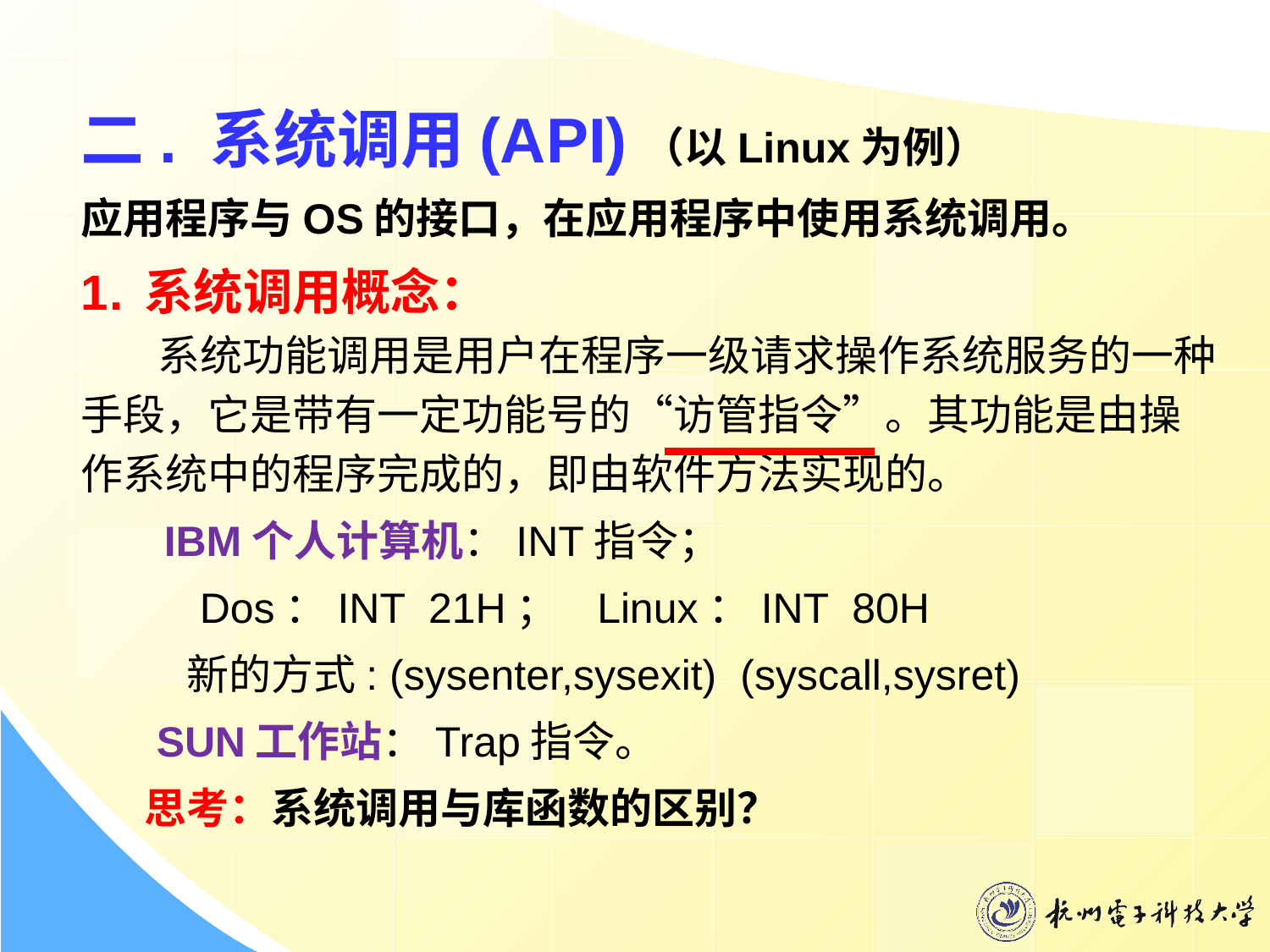

二. 系统调用(API)（以Linux为例）
应用程序与OS的接口，在应用程序中使用系统调用。
系统调用概念：
       系统功能调用是用户在程序一级请求操作系统服务的一种
手段，它是带有一定功能号的“访管指令”。其功能是由操
作系统中的程序完成的，即由软件方法实现的。
       IBM个人计算机：INT指令；
          Dos：INT  21H；   Linux：INT  80H
          新的方式: (sysenter,sysexit)  (syscall,sysret)
 SUN工作站：Trap指令。
思考：系统调用与库函数的区别？